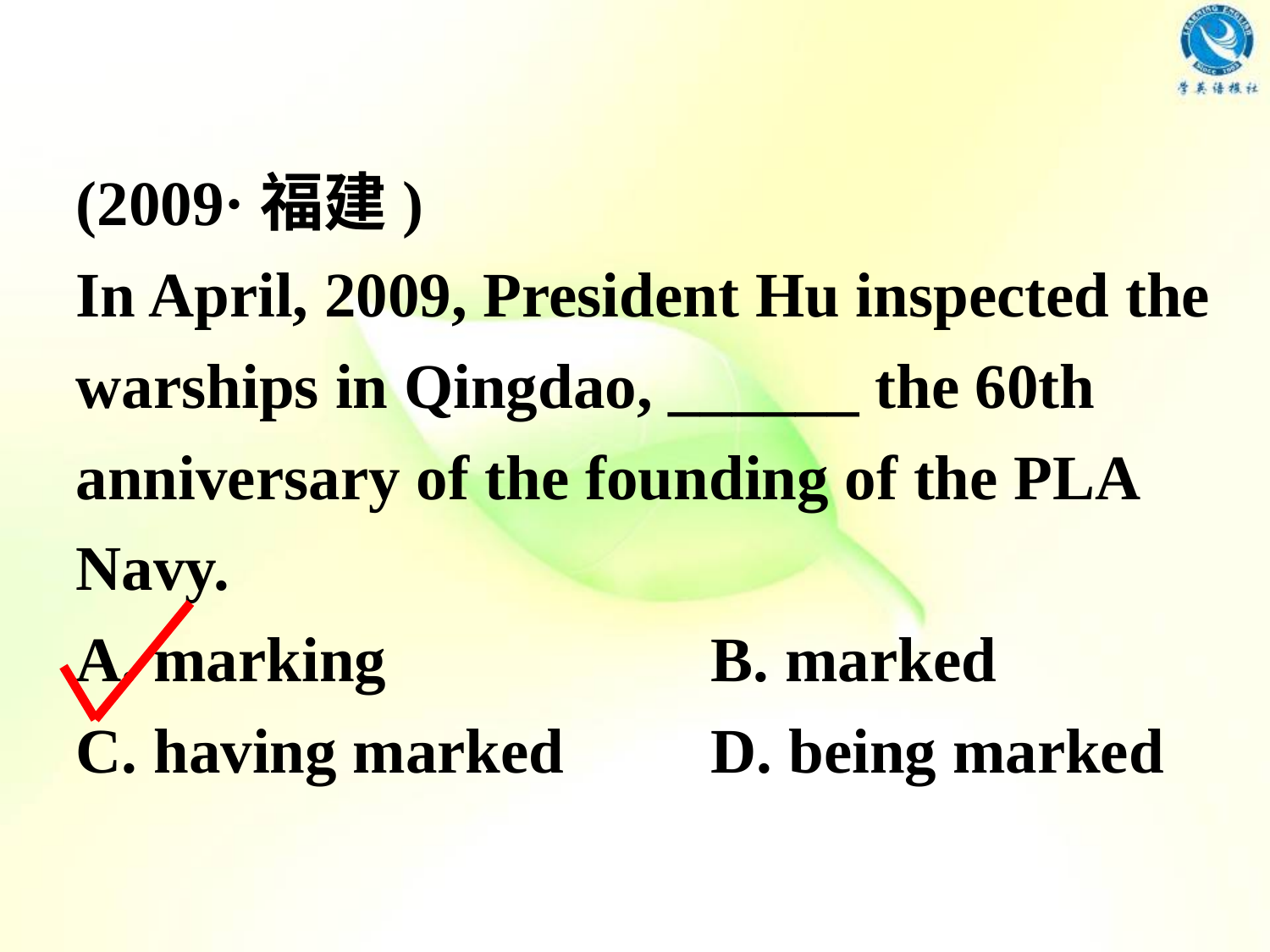

(2009·福建)
In April, 2009, President Hu inspected the warships in Qingdao, ______ the 60th anniversary of the founding of the PLA Navy.
A. marking  			B. marked
C. having marked 		D. being marked